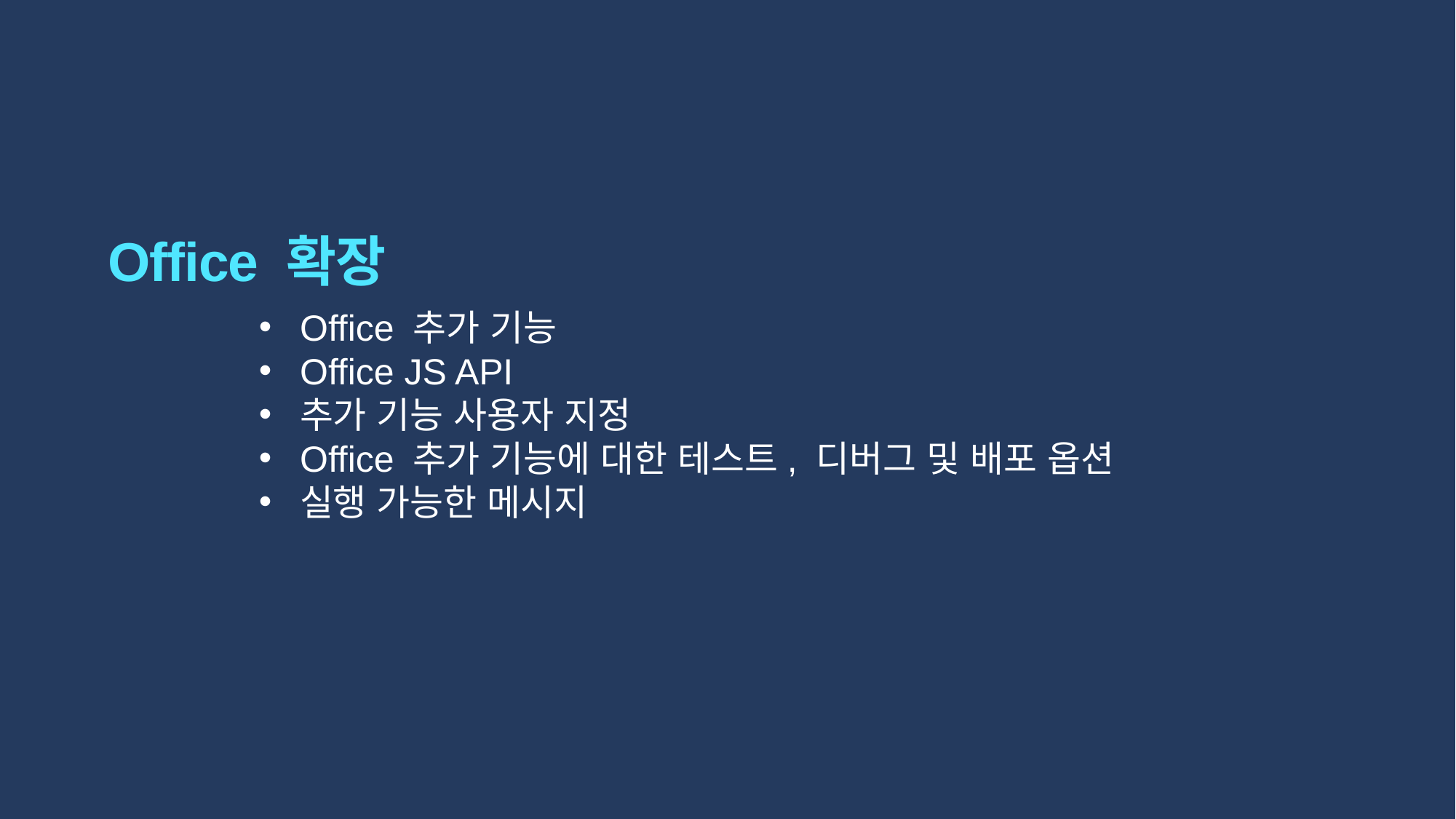

# Office 확장
Office 추가 기능
Office JS API
추가 기능 사용자 지정
Office 추가 기능에 대한 테스트, 디버그 및 배포 옵션
실행 가능한 메시지